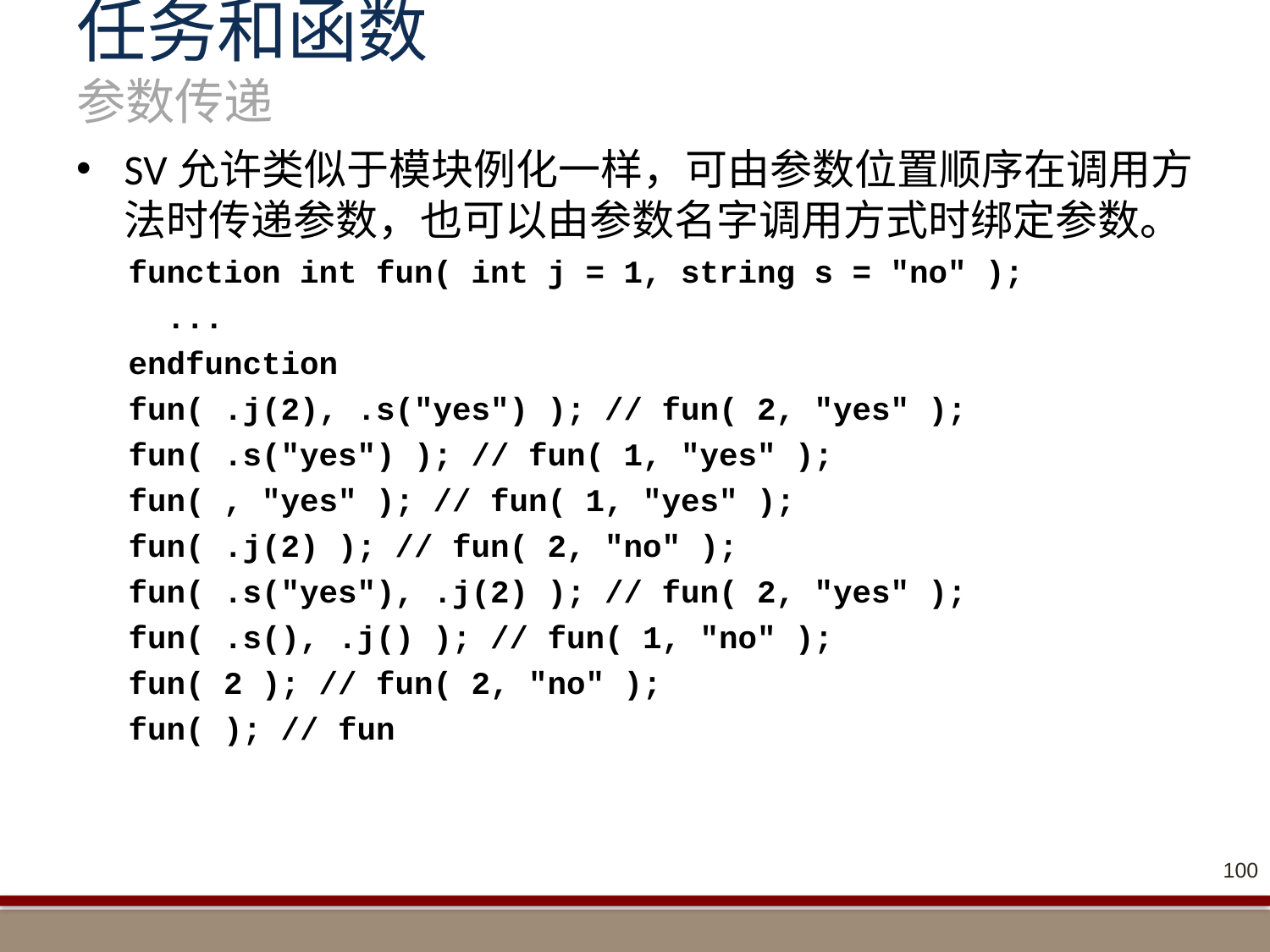

# 任务和函数 参数传递
SV允许类似于模块例化一样，可由参数位置顺序在调用方法时传递参数，也可以由参数名字调用方式时绑定参数。
function int fun( int j = 1, string s = "no" );
  ...
endfunction
fun( .j(2), .s("yes") ); // fun( 2, "yes" );
fun( .s("yes") ); // fun( 1, "yes" );
fun( , "yes" ); // fun( 1, "yes" );
fun( .j(2) ); // fun( 2, "no" );
fun( .s("yes"), .j(2) ); // fun( 2, "yes" );
fun( .s(), .j() ); // fun( 1, "no" );
fun( 2 ); // fun( 2, "no" );
fun( ); // fun
100